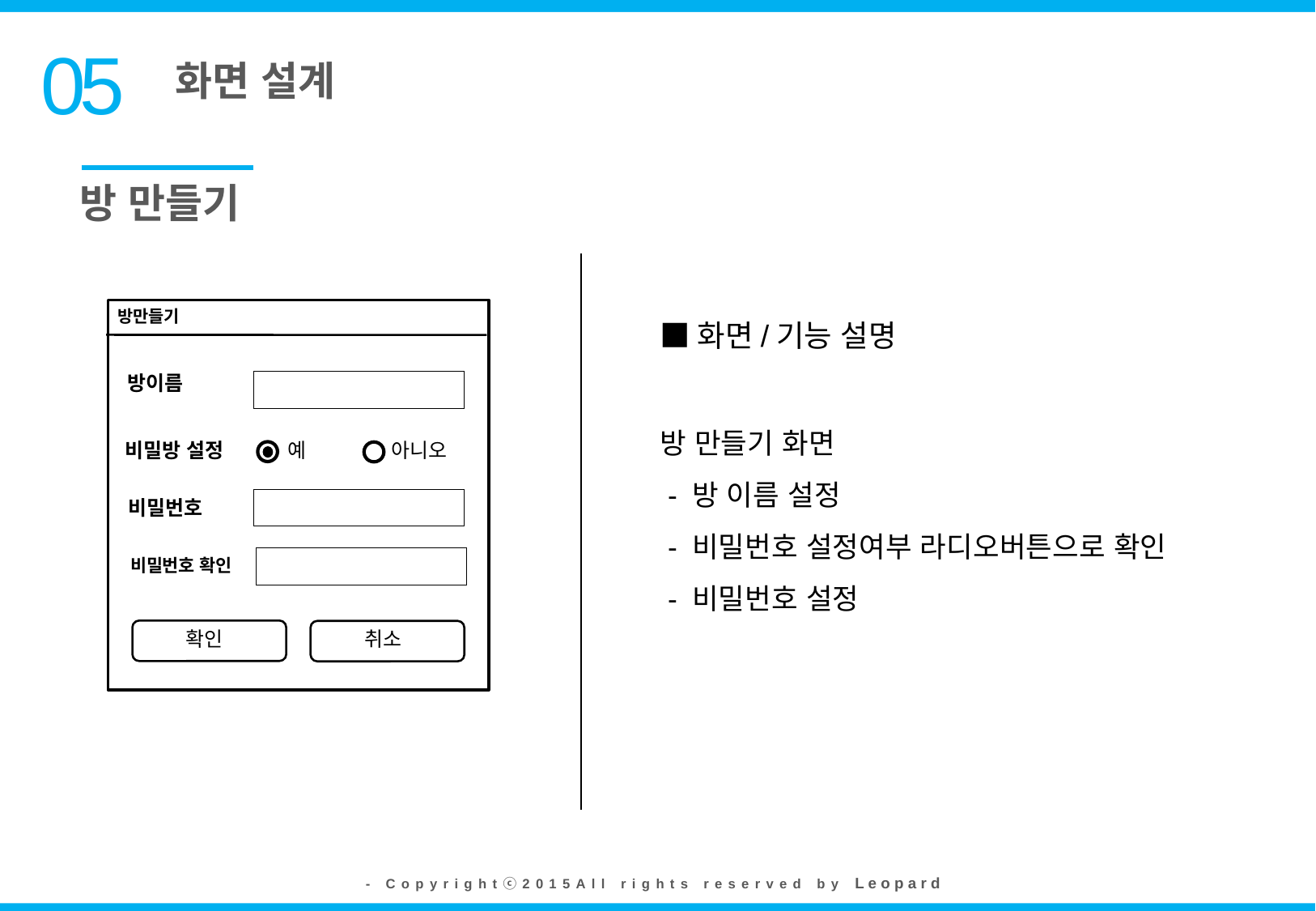

화면 설계
05
방 만들기
■화면/기능 설명

방 만들기 화면
 - 방 이름 설정
 - 비밀번호 설정여부 라디오버튼으로 확인
 - 비밀번호 설정
방만들기

방이름

비밀방 설정
예
아니오

비밀번호

비밀번호 확인

확인
취소

- Copyrightⓒ2015All rights reserved by L e o p a r d